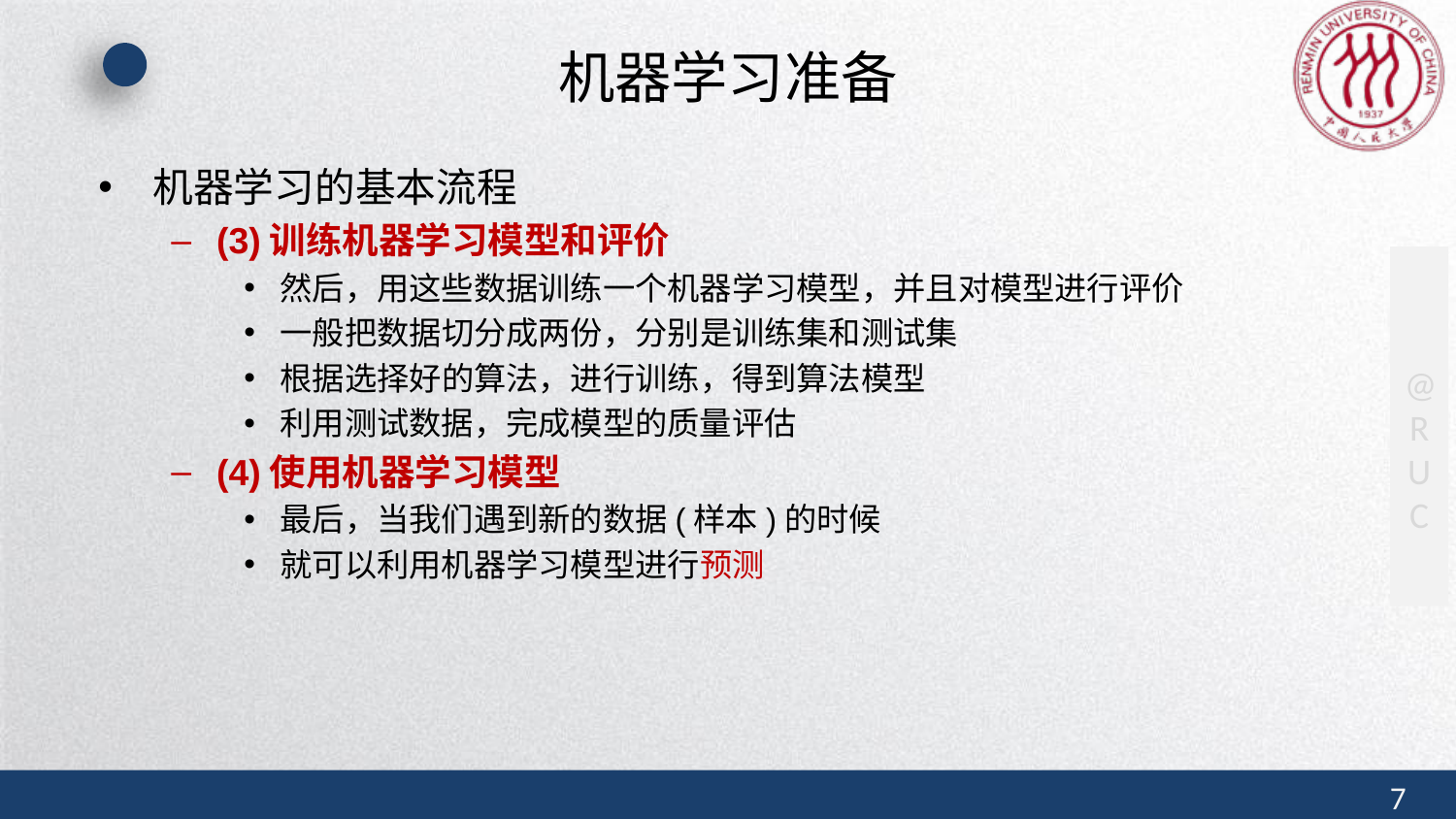

# 机器学习准备
机器学习的基本流程
(3)训练机器学习模型和评价
然后，用这些数据训练一个机器学习模型，并且对模型进行评价
一般把数据切分成两份，分别是训练集和测试集
根据选择好的算法，进行训练，得到算法模型
利用测试数据，完成模型的质量评估
(4)使用机器学习模型
最后，当我们遇到新的数据(样本)的时候
就可以利用机器学习模型进行预测